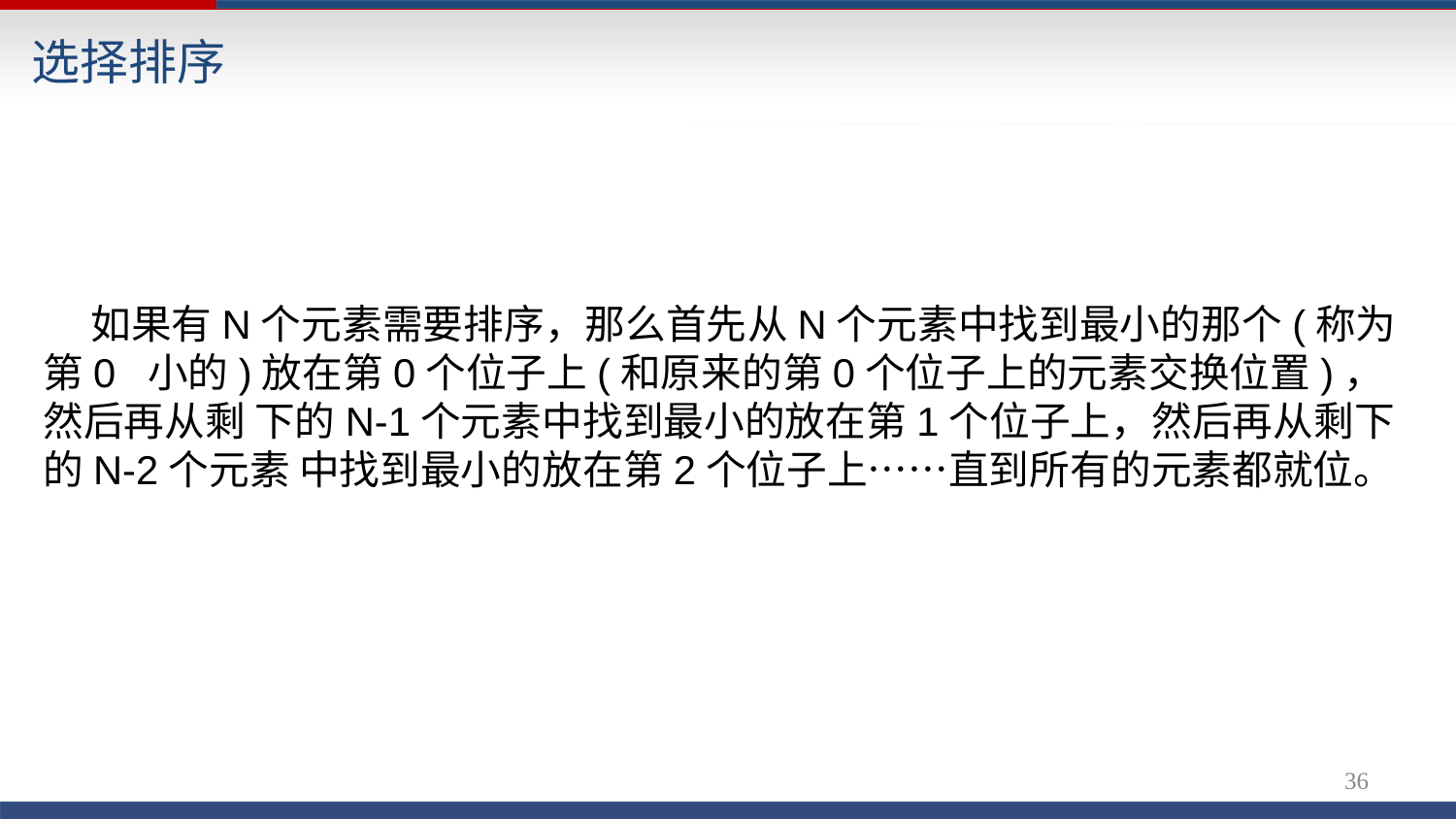

# 选择排序
如果有N个元素需要排序，那么首先从N个元素中找到最小的那个(称为第0  小的)放在第0个位子上(和原来的第0个位子上的元素交换位置)，然后再从剩 下的N-1个元素中找到最小的放在第1个位子上，然后再从剩下的N-2个元素 中找到最小的放在第2个位子上……直到所有的元素都就位。
36